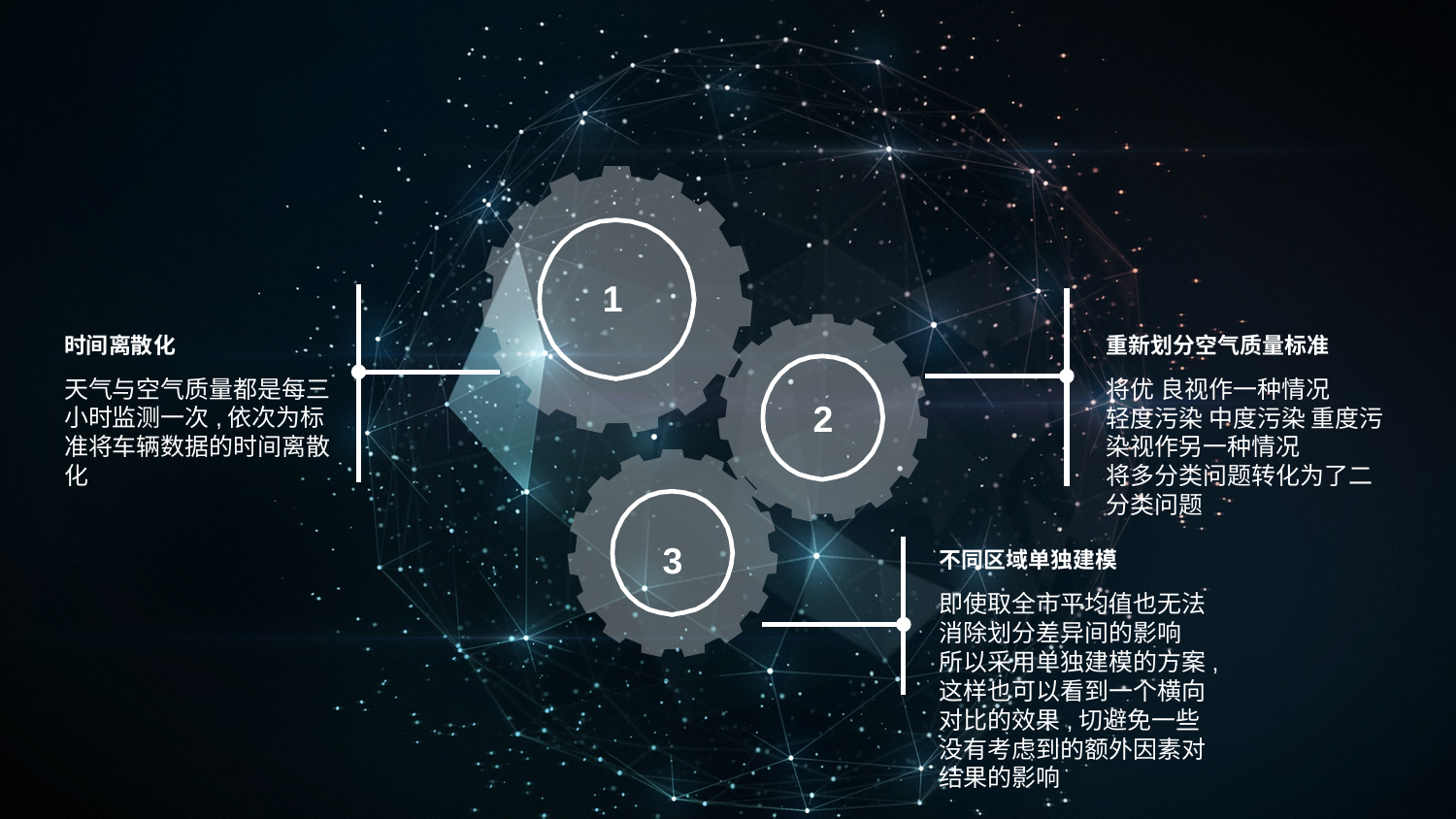

1

2

3

时间离散化
天气与空气质量都是每三小时监测一次,依次为标准将车辆数据的时间离散化
重新划分空气质量标准
将优 良视作一种情况
轻度污染 中度污染 重度污染视作另一种情况
将多分类问题转化为了二分类问题
不同区域单独建模
即使取全市平均值也无法消除划分差异间的影响
所以采用单独建模的方案,这样也可以看到一个横向对比的效果,切避免一些没有考虑到的额外因素对结果的影响